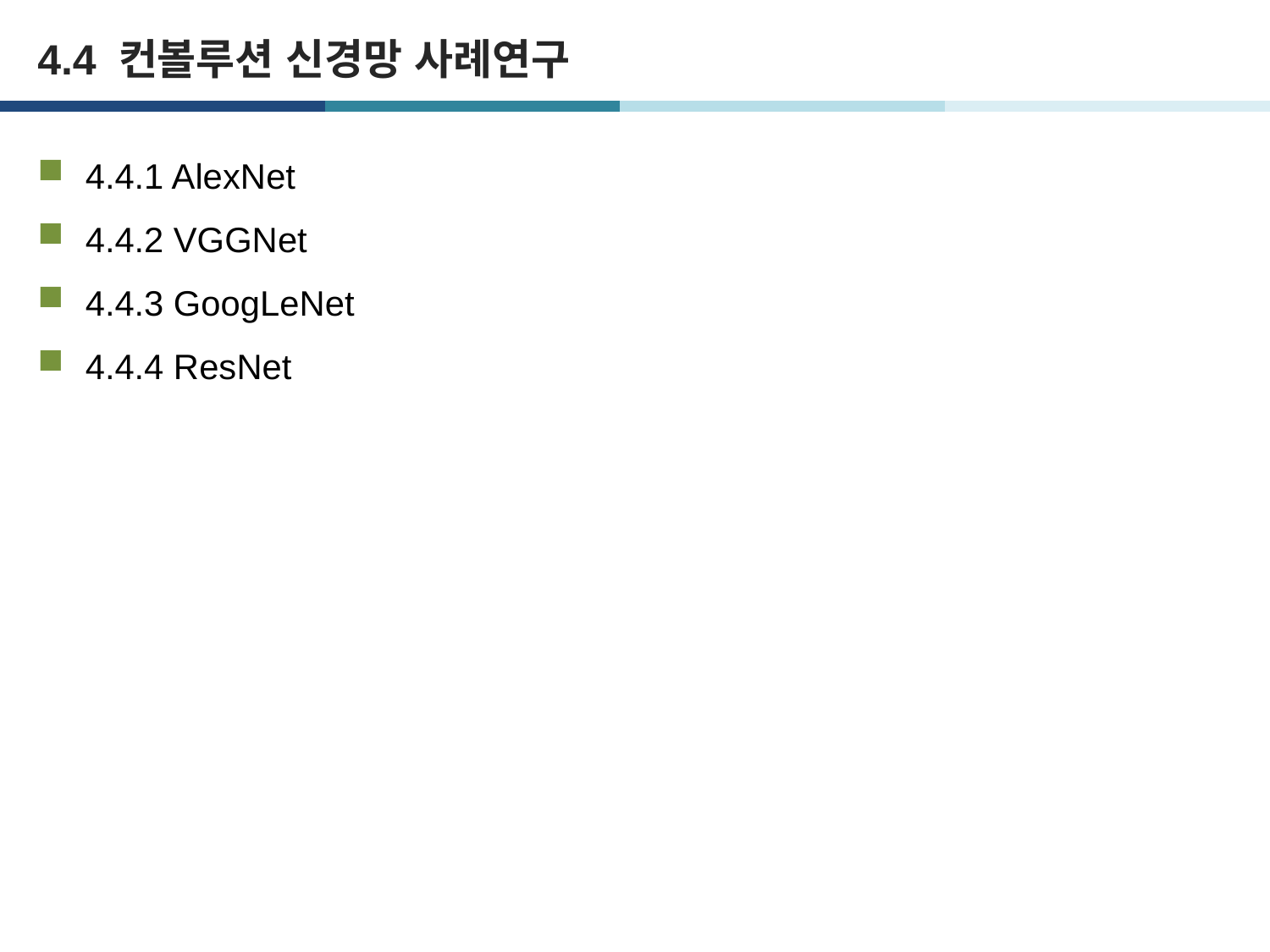

# 4.4 컨볼루션 신경망 사례연구
4.4.1 AlexNet
4.4.2 VGGNet
4.4.3 GoogLeNet
4.4.4 ResNet